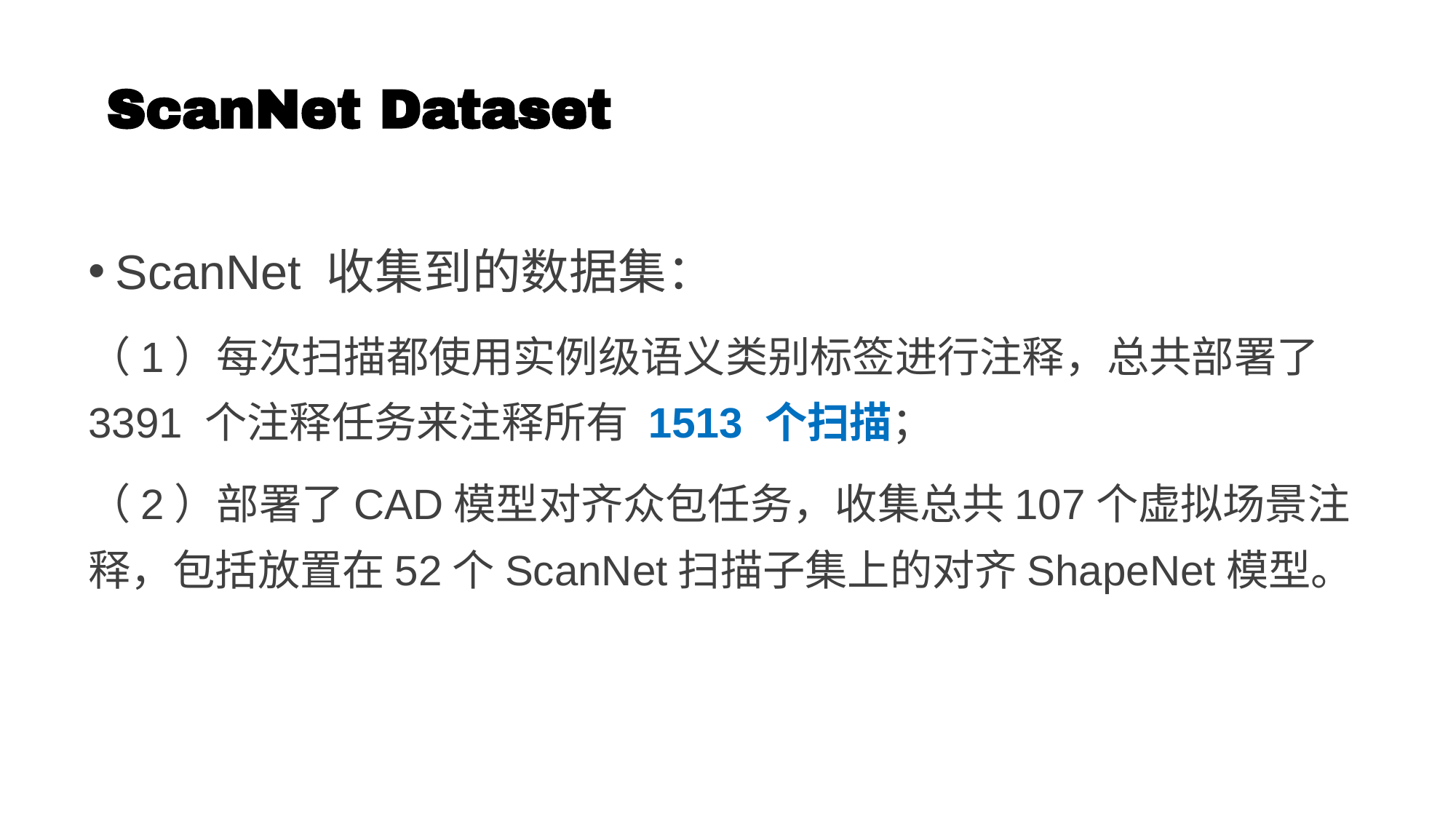

# ScanNet Dataset
ScanNet 收集到的数据集：
（1）每次扫描都使用实例级语义类别标签进行注释，总共部署了 3391 个注释任务来注释所有 1513 个扫描；
（2）部署了CAD模型对齐众包任务，收集总共107个虚拟场景注释，包括放置在52个ScanNet扫描子集上的对齐ShapeNet模型。